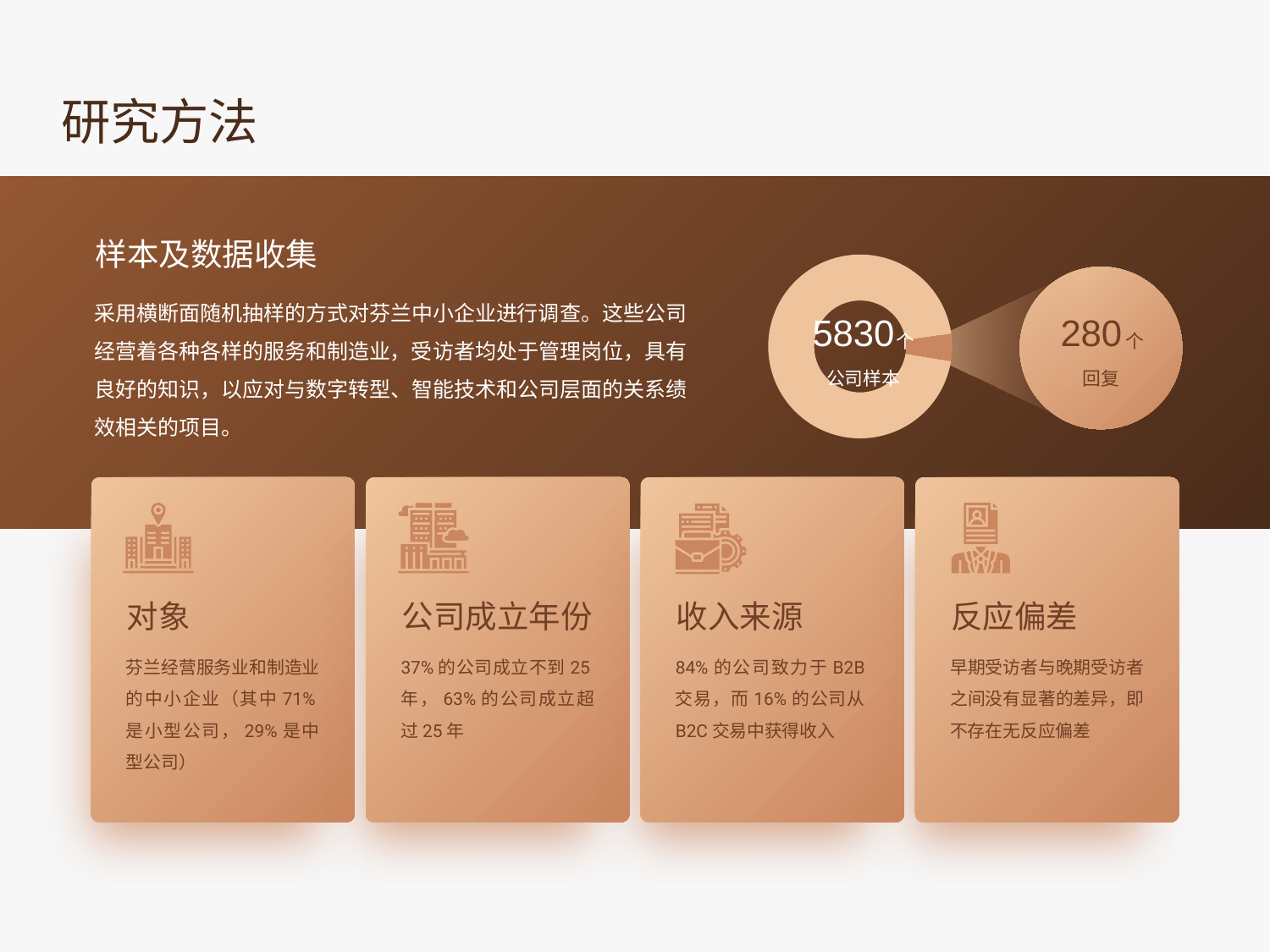

研究方法

样本及数据收集
采用横断面随机抽样的方式对芬兰中小企业进行调查。这些公司经营着各种各样的服务和制造业，受访者均处于管理岗位，具有良好的知识，以应对与数字转型、智能技术和公司层面的关系绩效相关的项目。

### Chart

| Category | 销售额 |
|---|---|
| 第一季度 | 280.0 |
| 第二季度 | 5550.0 |

5830
280
个
个
公司样本
回复

对象
公司成立年份
收入来源
反应偏差
37%的公司成立不到25年，63%的公司成立超过25年
84%的公司致力于B2B交易，而16%的公司从B2C交易中获得收入
早期受访者与晚期受访者之间没有显著的差异，即不存在无反应偏差
芬兰经营服务业和制造业的中小企业（其中71%是小型公司，29%是中型公司）